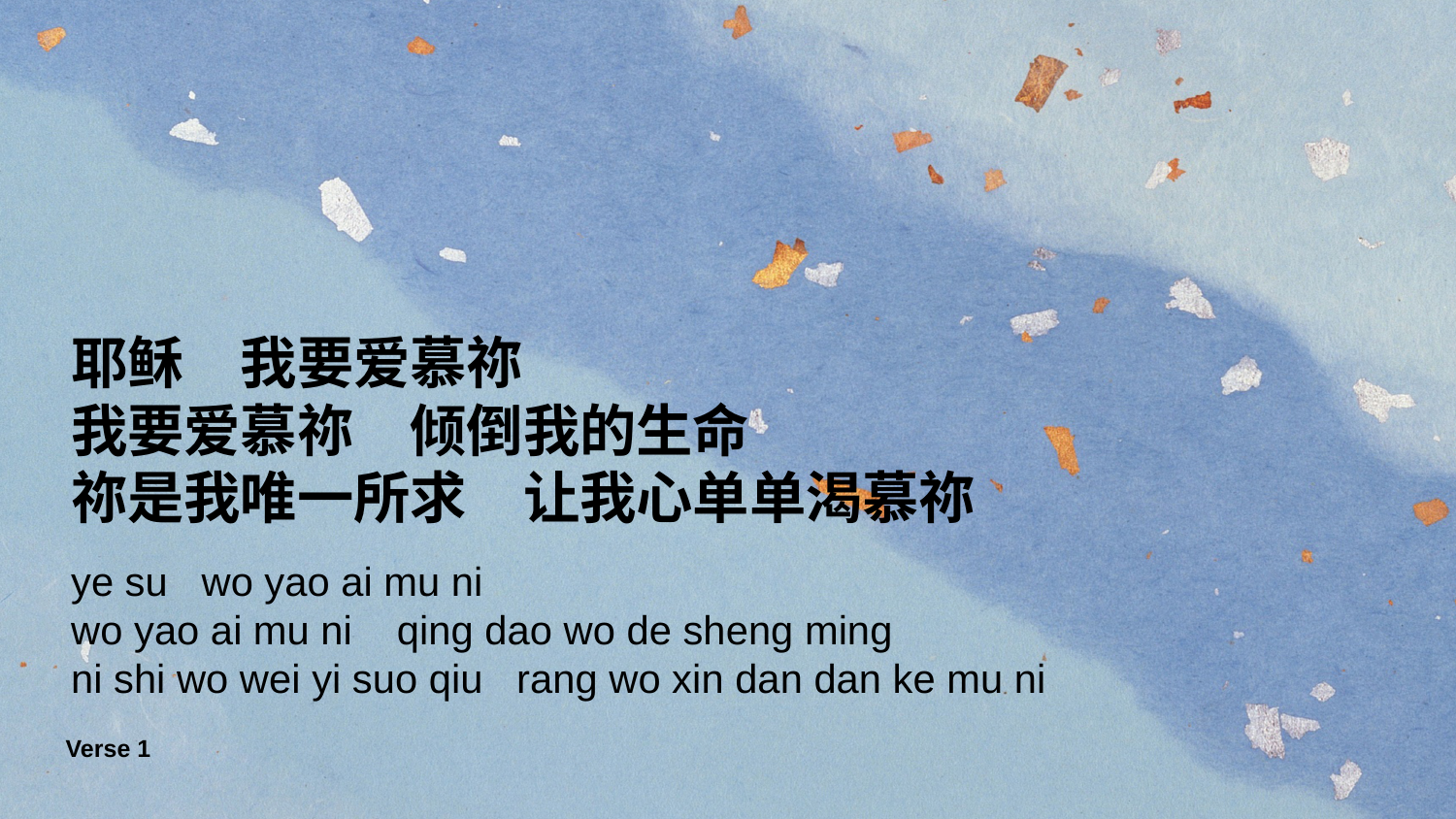

耶稣　我要爱慕祢
我要爱慕祢　倾倒我的生命
祢是我唯一所求　让我心单单渴慕祢

ye su   wo yao ai mu ni
wo yao ai mu ni    qing dao wo de sheng ming
ni shi wo wei yi suo qiu   rang wo xin dan dan ke mu ni
Verse 1